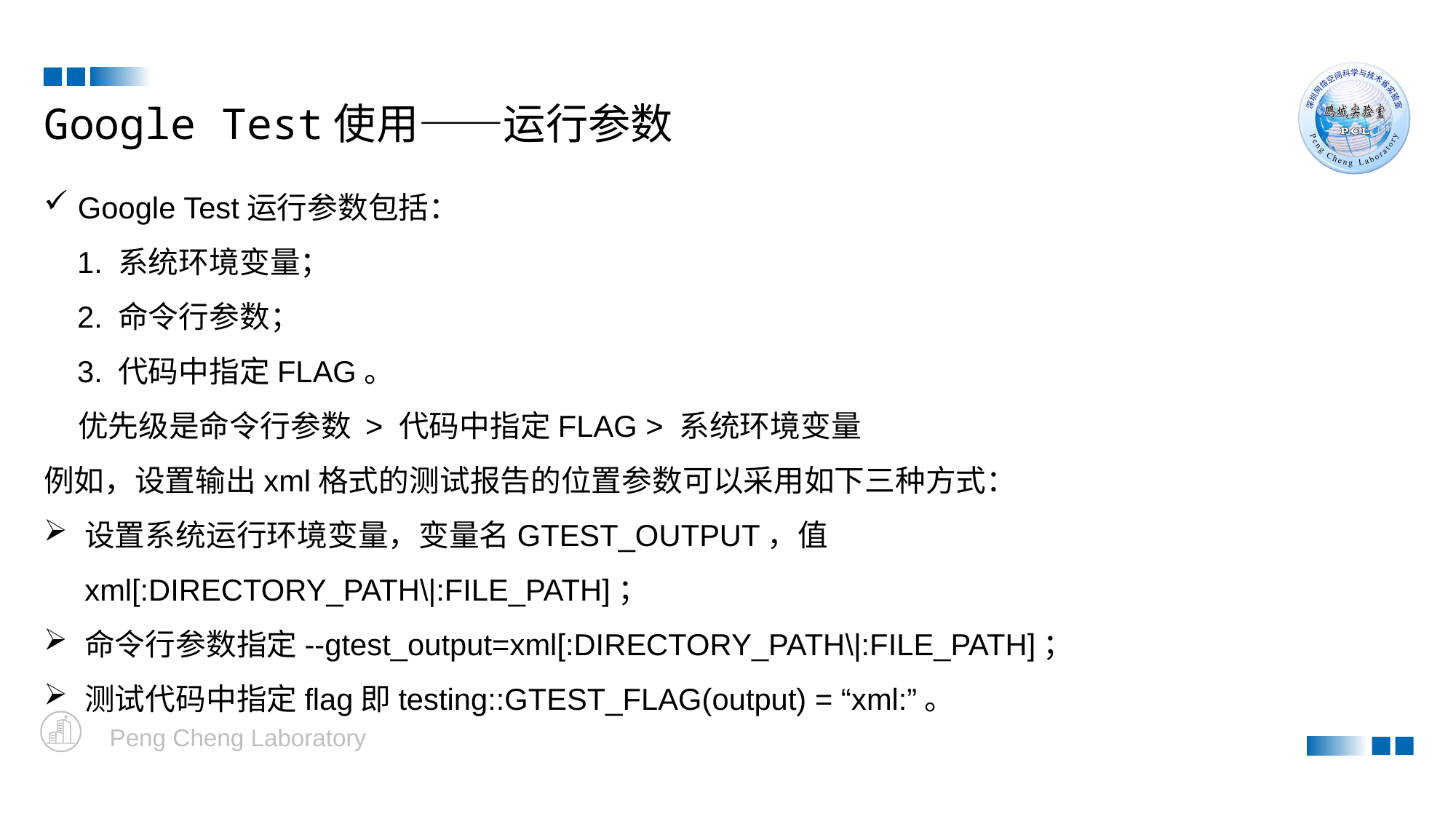

Google Test使用——运行参数
Google Test运行参数包括：
    1. 系统环境变量；
    2. 命令行参数；
    3. 代码中指定FLAG。
    优先级是命令行参数 > 代码中指定FLAG > 系统环境变量
例如，设置输出xml格式的测试报告的位置参数可以采用如下三种方式：
设置系统运行环境变量，变量名GTEST_OUTPUT，值xml[:DIRECTORY_PATH\|:FILE_PATH]；
命令行参数指定--gtest_output=xml[:DIRECTORY_PATH\|:FILE_PATH]；
测试代码中指定flag即testing::GTEST_FLAG(output) = “xml:”。